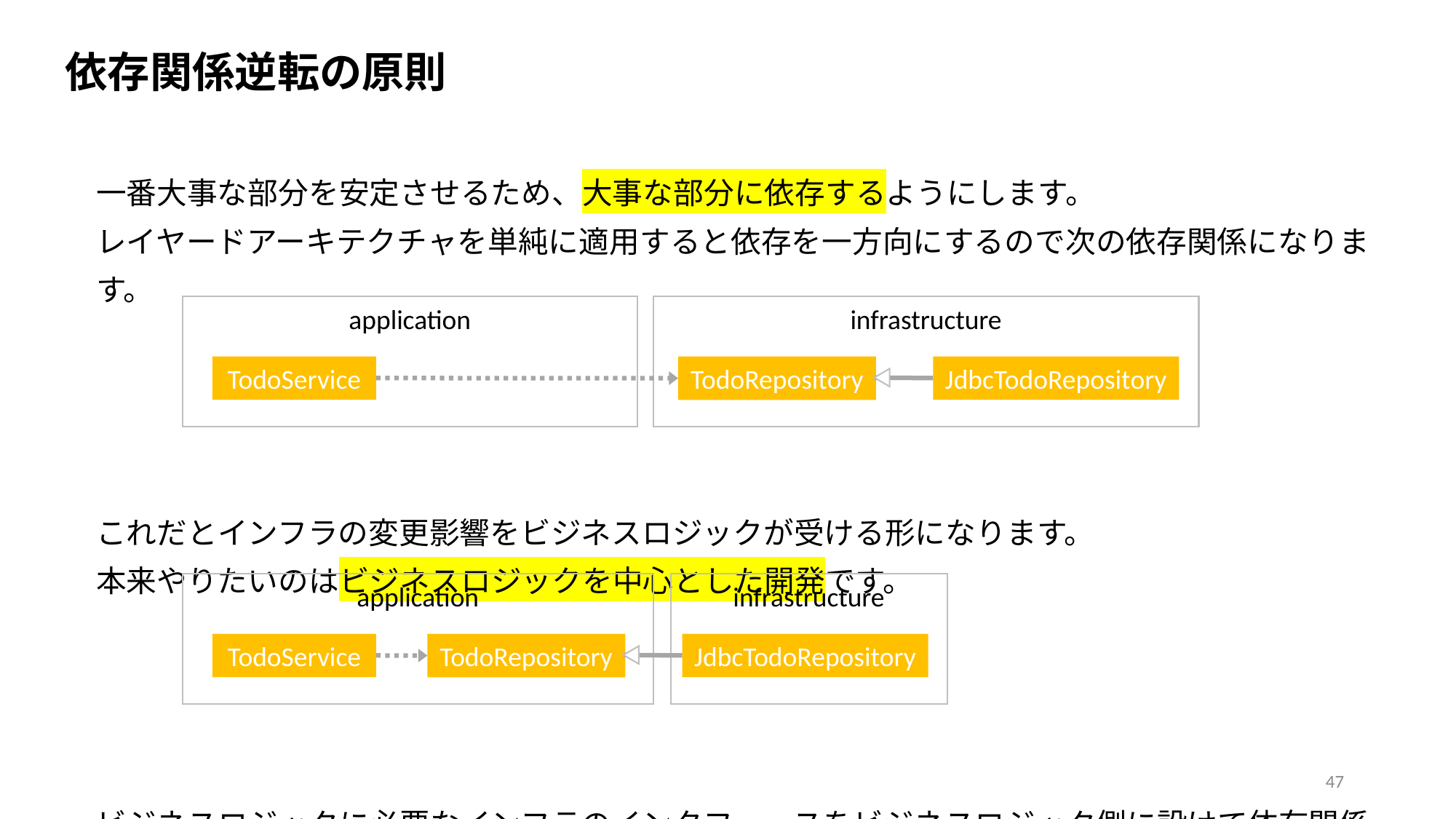

依存関係逆転の原則
一番大事な部分を安定させるため、大事な部分に依存するようにします。
レイヤードアーキテクチャを単純に適用すると依存を一方向にするので次の依存関係になります。

これだとインフラの変更影響をビジネスロジックが受ける形になります。
本来やりたいのはビジネスロジックを中心とした開発です。

ビジネスロジックに必要なインフラのインタフェースをビジネスロジック側に設けて依存関係を逆転させます。
application
infrastructure
TodoService
JdbcTodoRepository
TodoRepository

application
infrastructure
TodoService
JdbcTodoRepository
TodoRepository

47